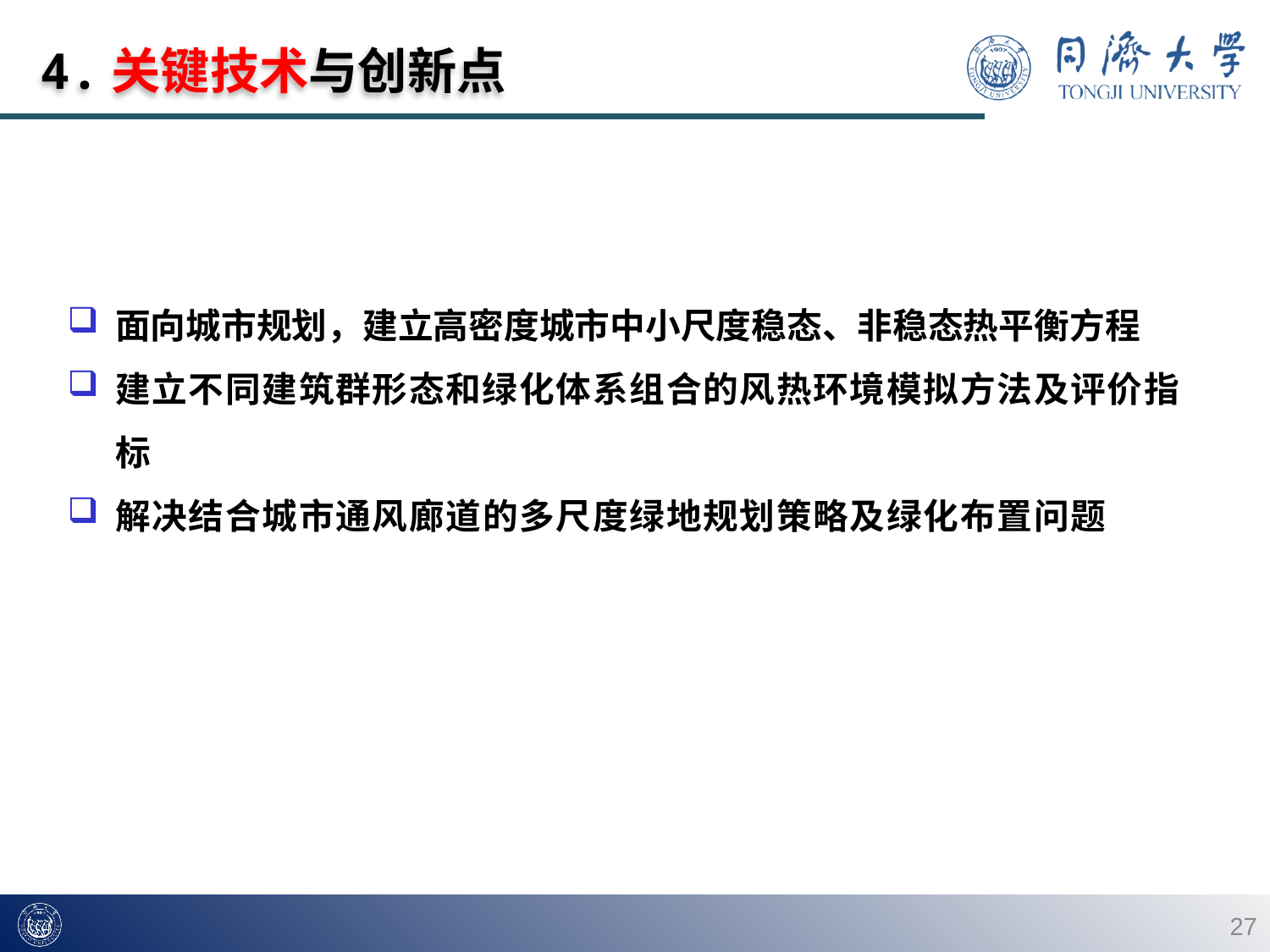

4.关键技术与创新点
面向城市规划，建立高密度城市中小尺度稳态、非稳态热平衡方程
建立不同建筑群形态和绿化体系组合的风热环境模拟方法及评价指标
解决结合城市通风廊道的多尺度绿地规划策略及绿化布置问题
27